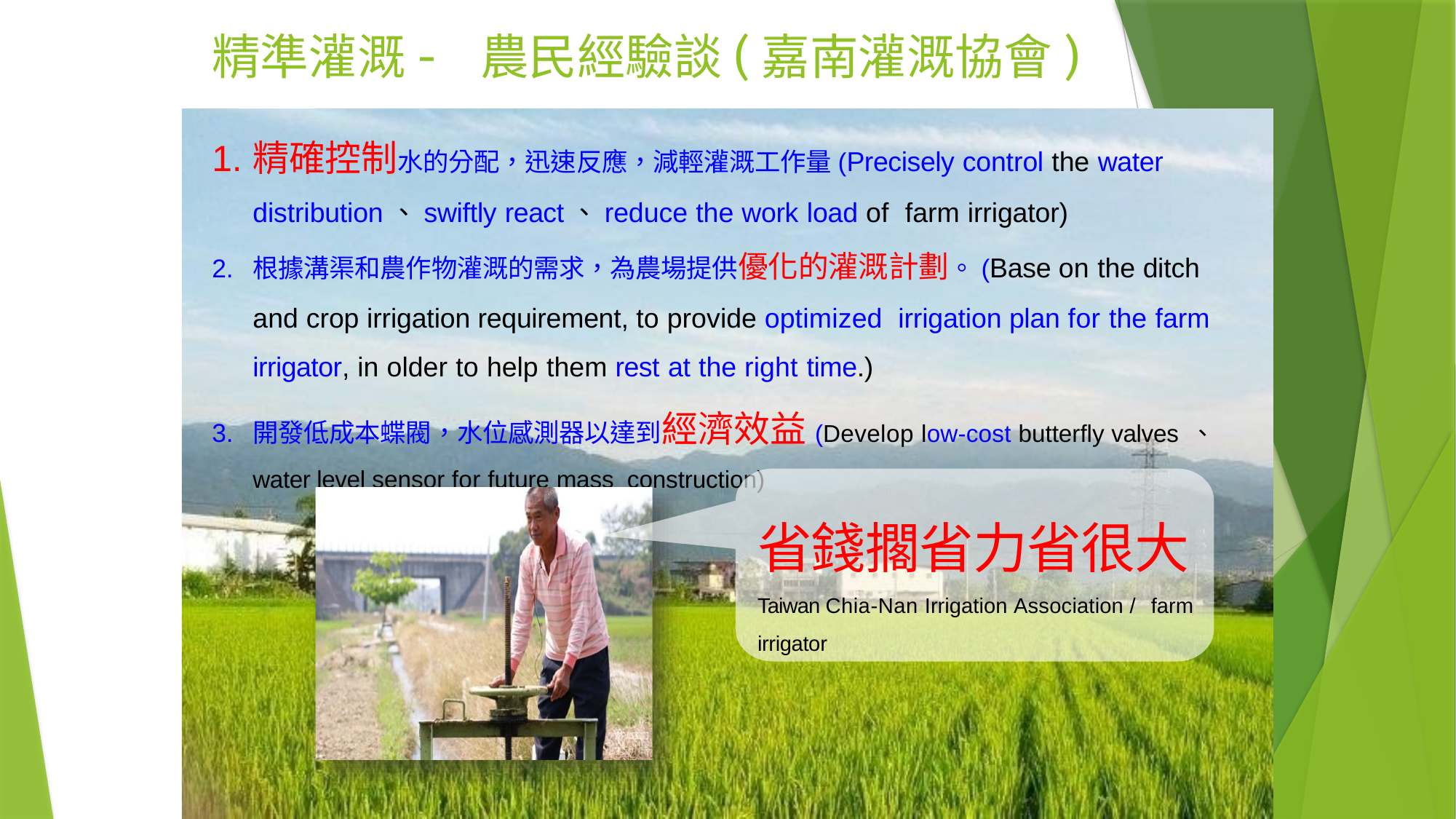

# 精準灌溉-  農民經驗談(嘉南灌溉協會)

精確控制水的分配，迅速反應，減輕灌溉工作量(Precisely control the water distribution、swiftly react、reduce the work load of  farm irrigator)
根據溝渠和農作物灌溉的需求，為農場提供優化的灌溉計劃。(Base on the ditch and crop irrigation requirement, to provide optimized  irrigation plan for the farm irrigator, in older to help them rest at the right time.)
開發低成本蝶閥，水位感測器以達到經濟效益(Develop low-cost butterfly valves 、 water level sensor for future mass  construction)

省錢擱省力省很大Taiwan Chia-Nan Irrigation Association /  farm irrigator